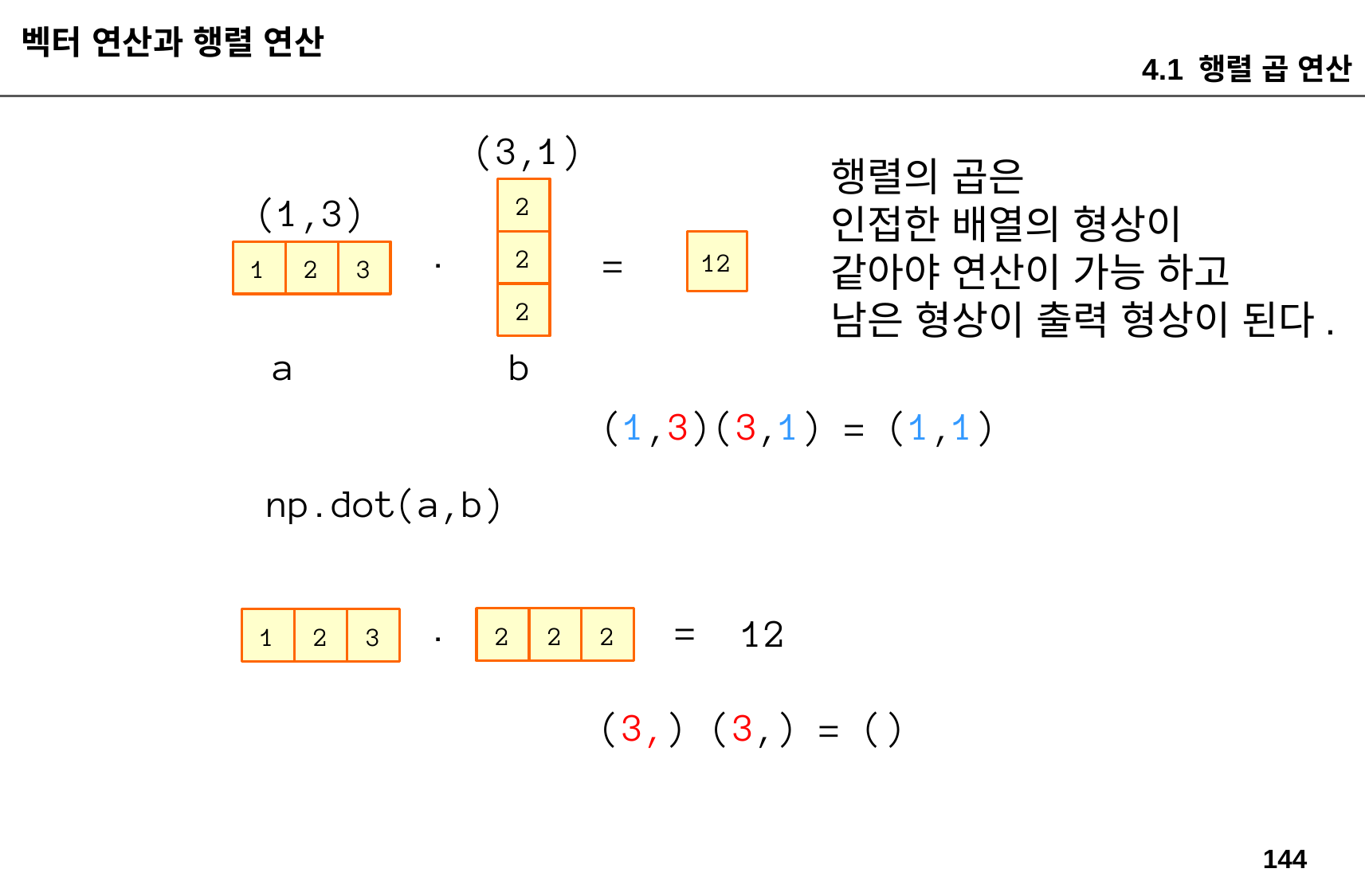

벡터 연산과 행렬 연산
4.1 행렬 곱 연산
(3,1)
행렬의 곱은
인접한 배열의 형상이
같아야 연산이 가능 하고
남은 형상이 출력 형상이 된다.
2
(1,3)
.
2
=
12
3
2
1
2
b
a
(1,3)
(3,1) = (1,1)
np.dot(a,b)
.
=
12
2
2
2
3
2
1
(3,)
(3,) = ()